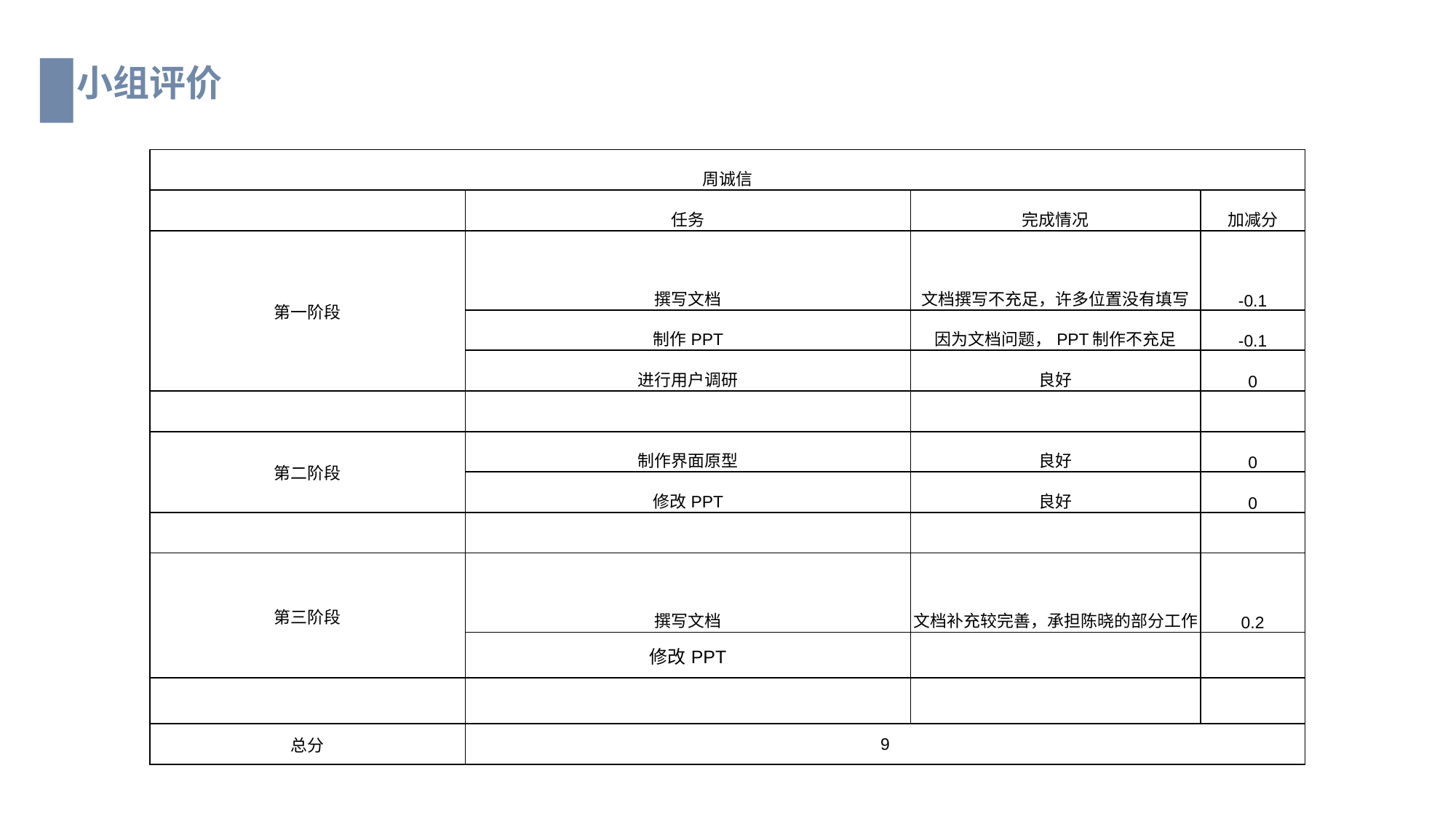

小组评价

| 周诚信 |  |  |  |
| --- | --- | --- | --- |
|  | 任务 | 完成情况 | 加减分 |
| 第一阶段 | 撰写文档 | 文档撰写不充足，许多位置没有填写 | -0.1 |
|  | 制作PPT | 因为文档问题，PPT制作不充足 | -0.1 |
|  | 进行用户调研 | 良好 | 0 |
|  |  |  |  |
| 第二阶段 | 制作界面原型 | 良好 | 0 |
|  | 修改PPT | 良好 | 0 |
|  |  |  |  |
| 第三阶段 | 撰写文档 | 文档补充较完善，承担陈晓的部分工作 | 0.2 |
|  | 修改PPT |  |  |
|  |  |  |  |
| 总分 | 9 |  |  |